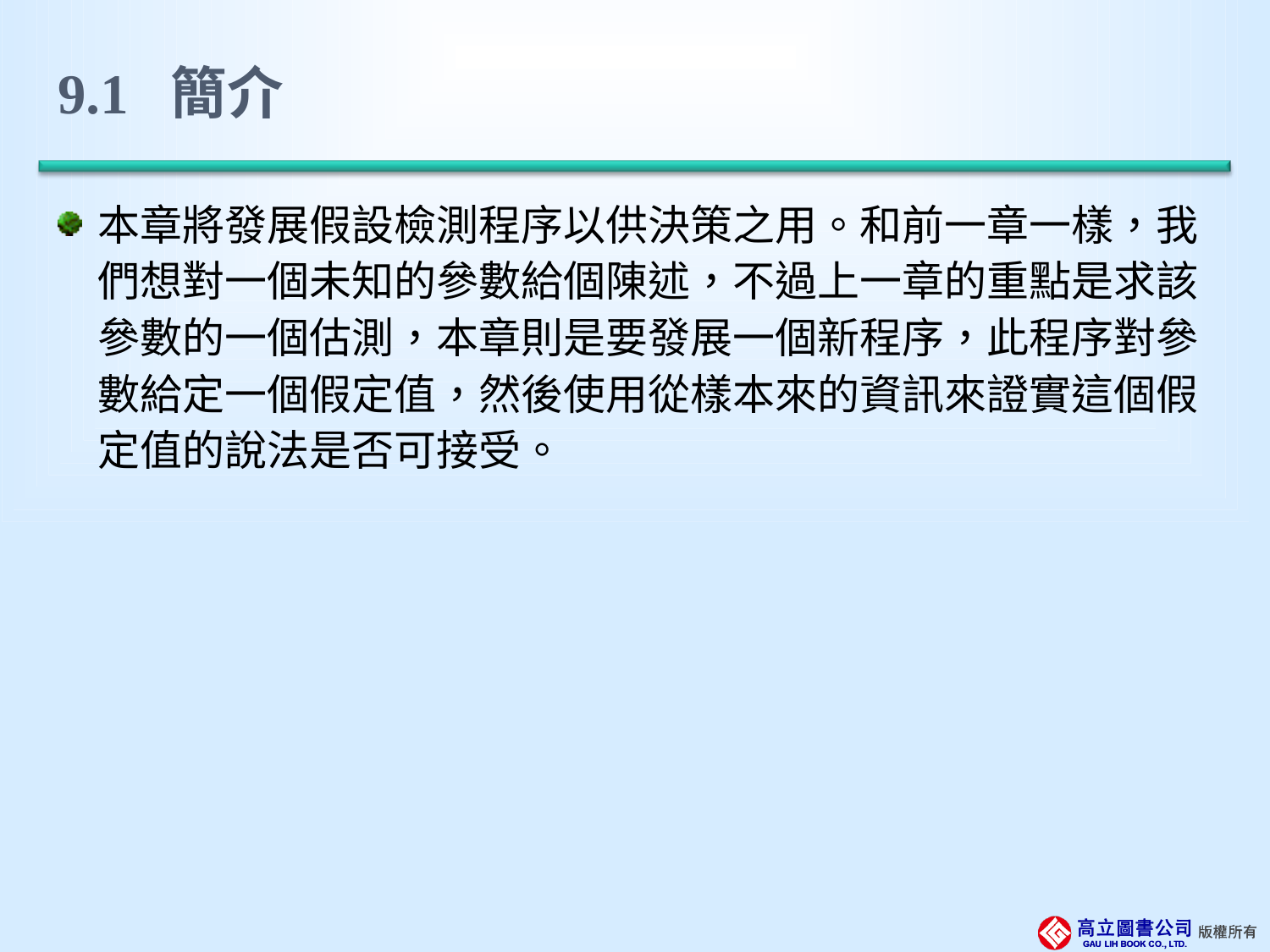

# 9.1  簡介
本章將發展假設檢測程序以供決策之用。和前一章一樣，我們想對一個未知的參數給個陳述，不過上一章的重點是求該參數的一個估測，本章則是要發展一個新程序，此程序對參數給定一個假定值，然後使用從樣本來的資訊來證實這個假定值的說法是否可接受。